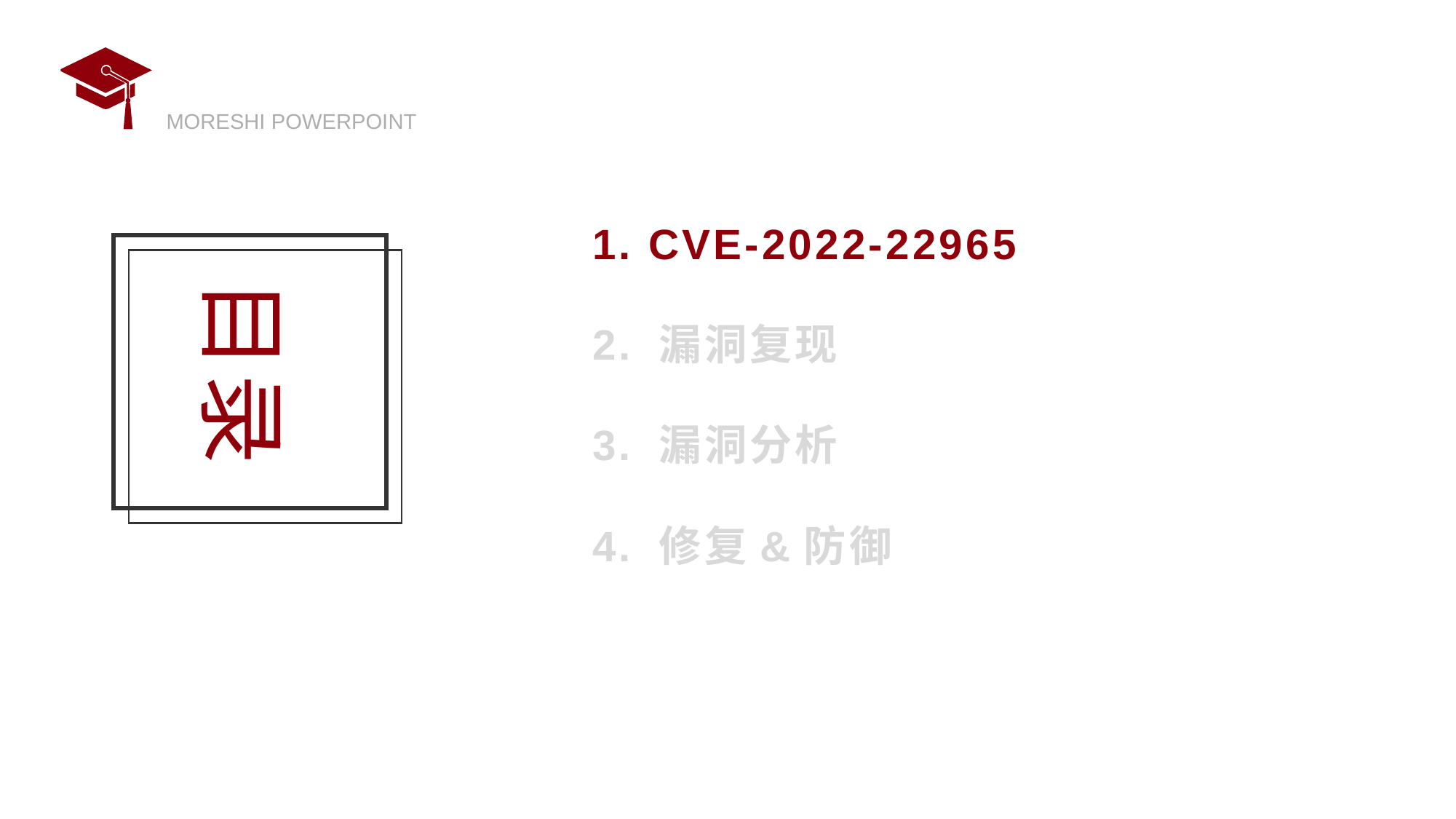

1. CVE-2022-22965

目录
2. 漏洞复现
3. 漏洞分析
4. 修复&防御